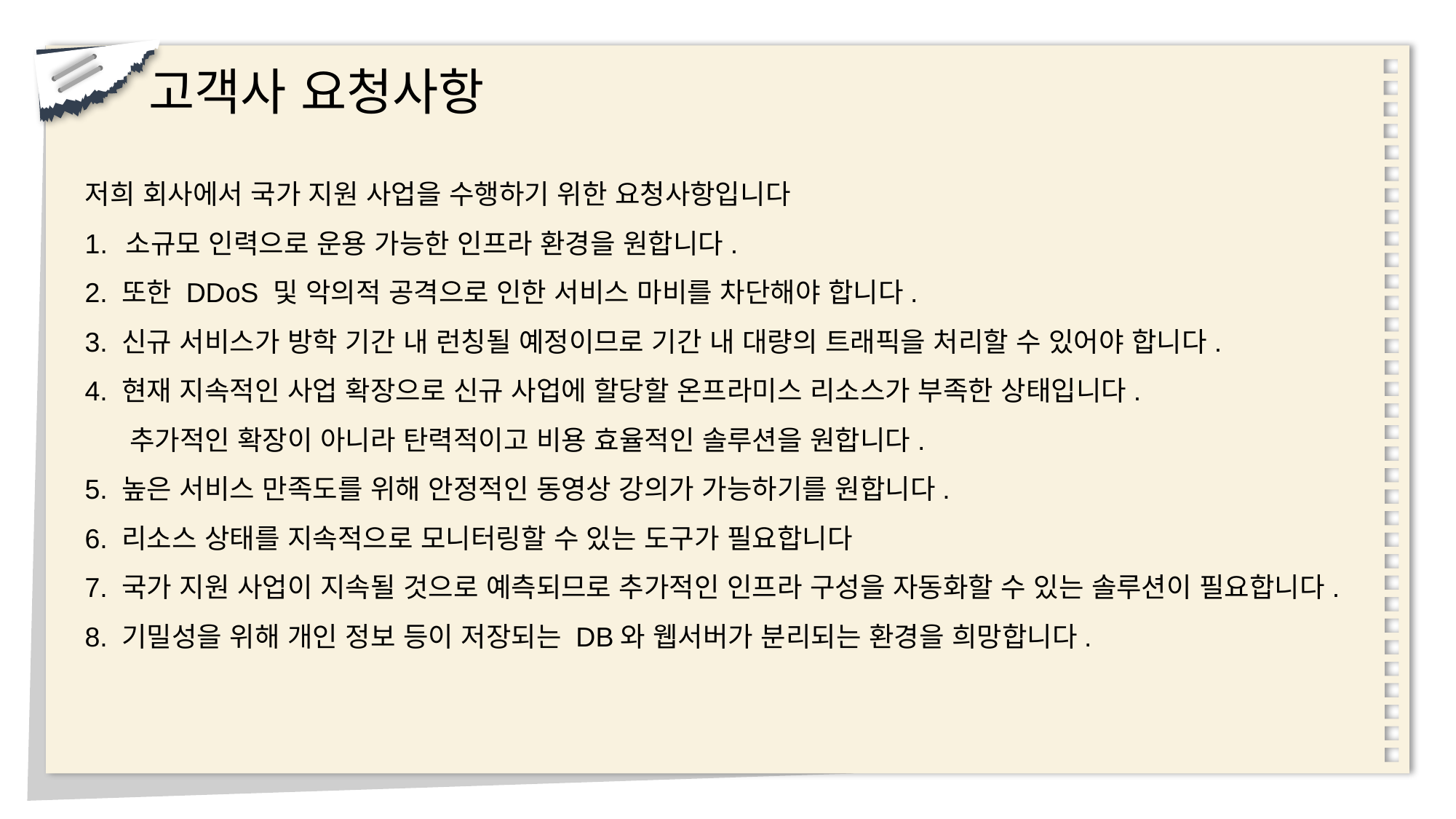

고객사 요청사항

저희 회사에서 국가 지원 사업을 수행하기 위한 요청사항입니다
소규모 인력으로 운용 가능한 인프라 환경을 원합니다.
2. 또한 DDoS 및 악의적 공격으로 인한 서비스 마비를 차단해야 합니다.
3. 신규 서비스가 방학 기간 내 런칭될 예정이므로 기간 내 대량의 트래픽을 처리할 수 있어야 합니다.
4. 현재 지속적인 사업 확장으로 신규 사업에 할당할 온프라미스 리소스가 부족한 상태입니다.
     추가적인 확장이 아니라 탄력적이고 비용 효율적인 솔루션을 원합니다.
5. 높은 서비스 만족도를 위해 안정적인 동영상 강의가 가능하기를 원합니다.
6. 리소스 상태를 지속적으로 모니터링할 수 있는 도구가 필요합니다
7. 국가 지원 사업이 지속될 것으로 예측되므로 추가적인 인프라 구성을 자동화할 수 있는 솔루션이 필요합니다.
8. 기밀성을 위해 개인 정보 등이 저장되는 DB와 웹서버가 분리되는 환경을 희망합니다.